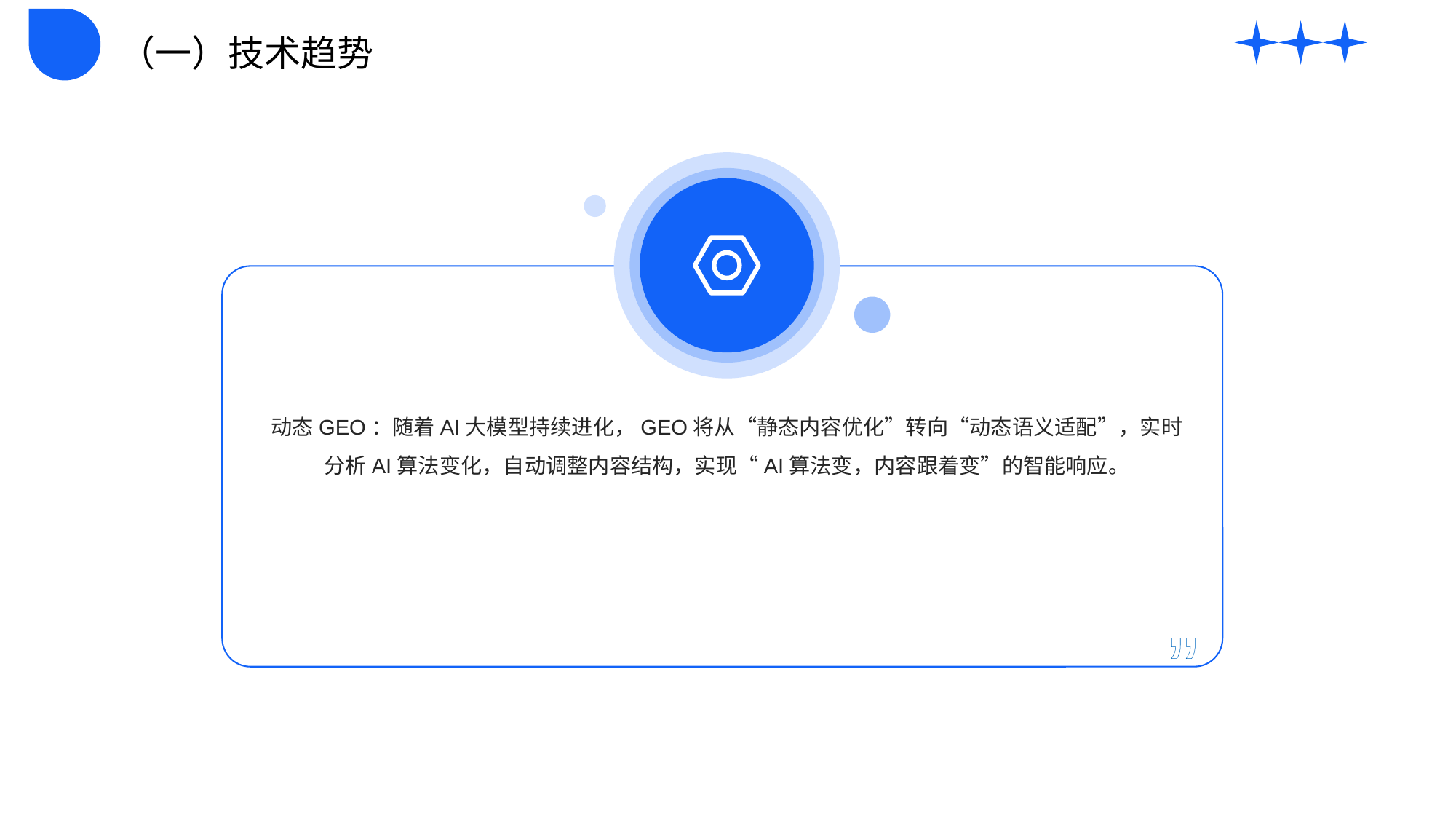

（一）技术趋势

动态GEO：随着AI大模型持续进化，GEO将从“静态内容优化”转向“动态语义适配”，实时分析AI算法变化，自动调整内容结构，实现“AI算法变，内容跟着变”的智能响应。
”